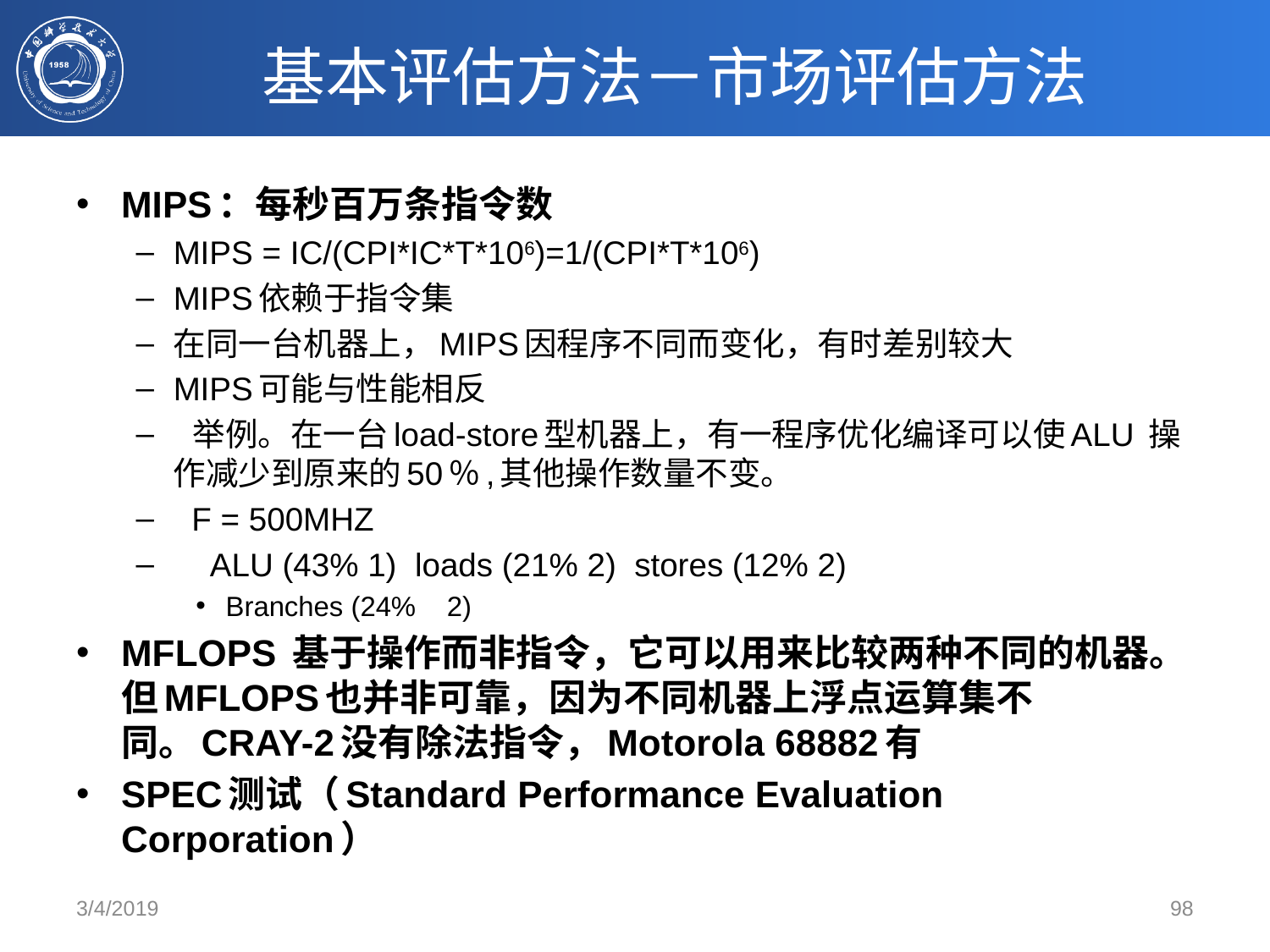

# 基本评估方法－市场评估方法
MIPS：每秒百万条指令数
MIPS = IC/(CPI*IC*T*106)=1/(CPI*T*106)
MIPS依赖于指令集
在同一台机器上，MIPS因程序不同而变化，有时差别较大
MIPS可能与性能相反
  举例。在一台load-store型机器上，有一程序优化编译可以使ALU 操作减少到原来的50％,其他操作数量不变。
  F = 500MHZ
    ALU (43% 1)  loads (21% 2)  stores (12% 2)
Branches (24%    2)
MFLOPS 基于操作而非指令，它可以用来比较两种不同的机器。但MFLOPS也并非可靠，因为不同机器上浮点运算集不同。CRAY-2没有除法指令，Motorola 68882有
SPEC测试（Standard Performance Evaluation Corporation）

3/4/2019
98